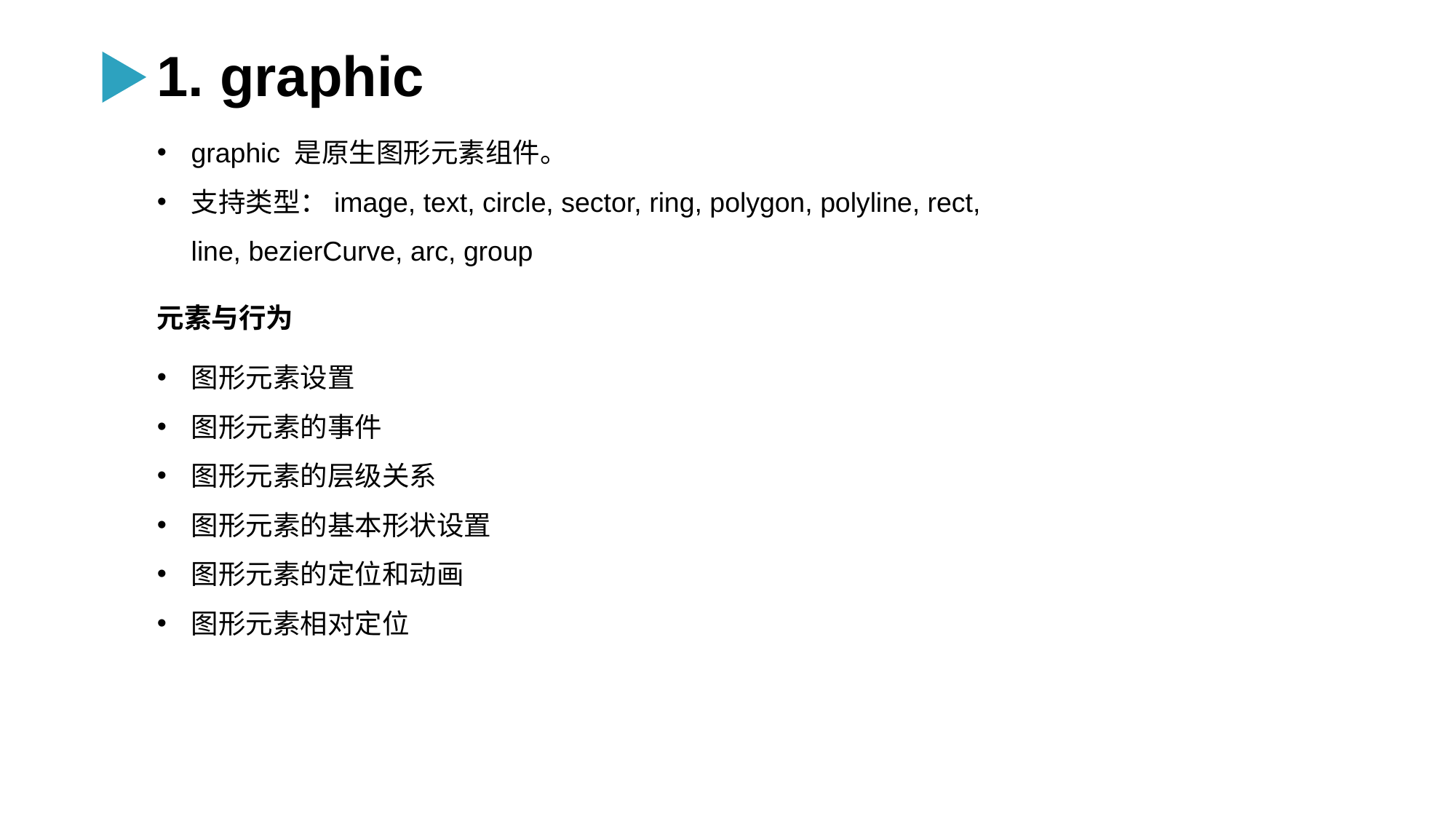

1. graphic

graphic 是原生图形元素组件。
支持类型：image, text, circle, sector, ring, polygon, polyline, rect, line, bezierCurve, arc, group
元素与行为
图形元素设置
图形元素的事件
图形元素的层级关系
图形元素的基本形状设置
图形元素的定位和动画
图形元素相对定位